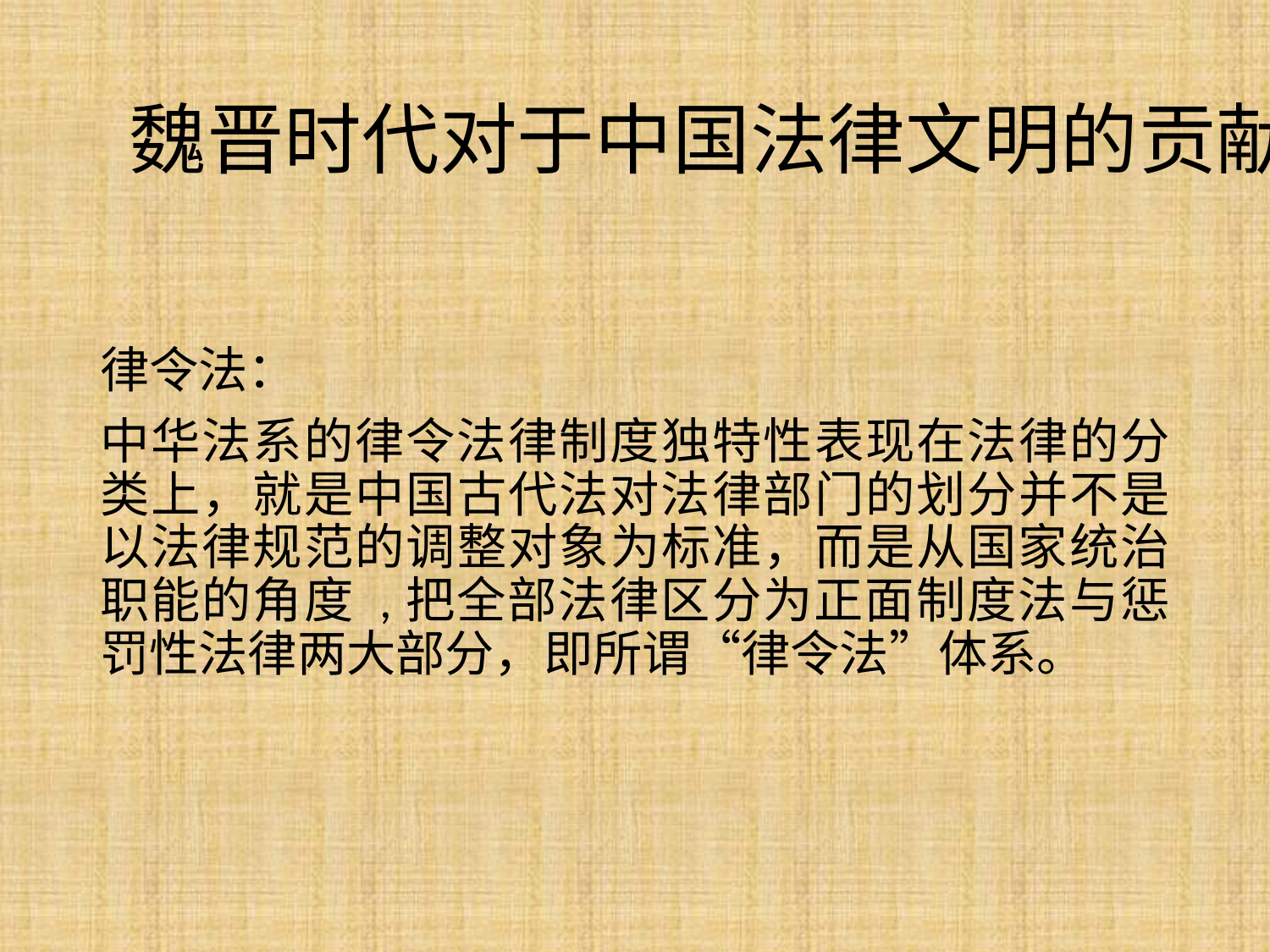

# 魏晋时代对于中国法律文明的贡献与意义

律令法：
中华法系的律令法律制度独特性表现在法律的分类上，就是中国古代法对法律部门的划分并不是以法律规范的调整对象为标准，而是从国家统治职能的角度 ,把全部法律区分为正面制度法与惩罚性法律两大部分，即所谓“律令法”体系。